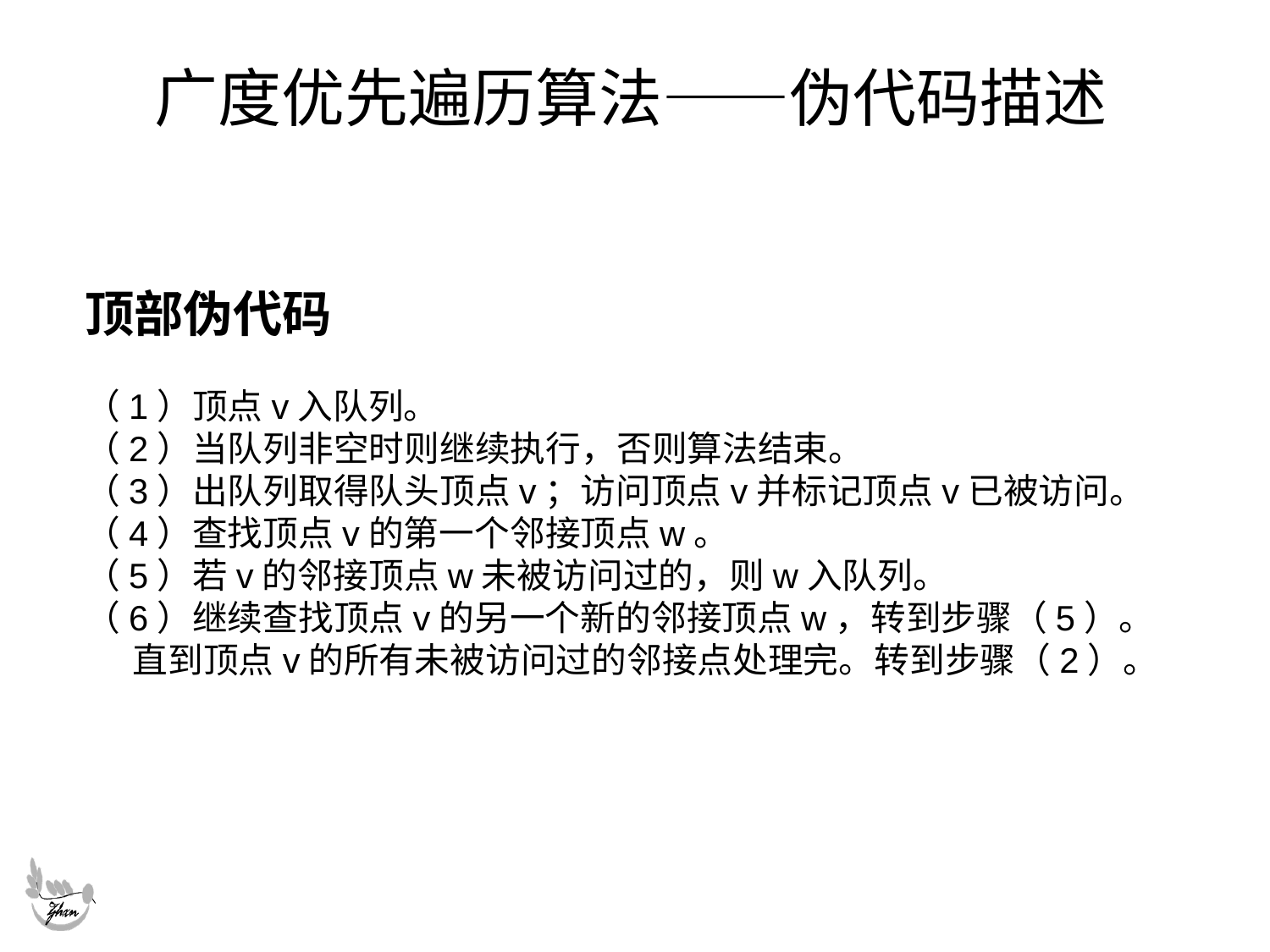

# 广度优先遍历算法——伪代码描述
顶部伪代码

（1）顶点v入队列。
（2）当队列非空时则继续执行，否则算法结束。
（3）出队列取得队头顶点v；访问顶点v并标记顶点v已被访问。
（4）查找顶点v的第一个邻接顶点w。
（5）若v的邻接顶点w未被访问过的，则w入队列。
（6）继续查找顶点v的另一个新的邻接顶点w，转到步骤（5）。
     直到顶点v的所有未被访问过的邻接点处理完。转到步骤（2）。
82